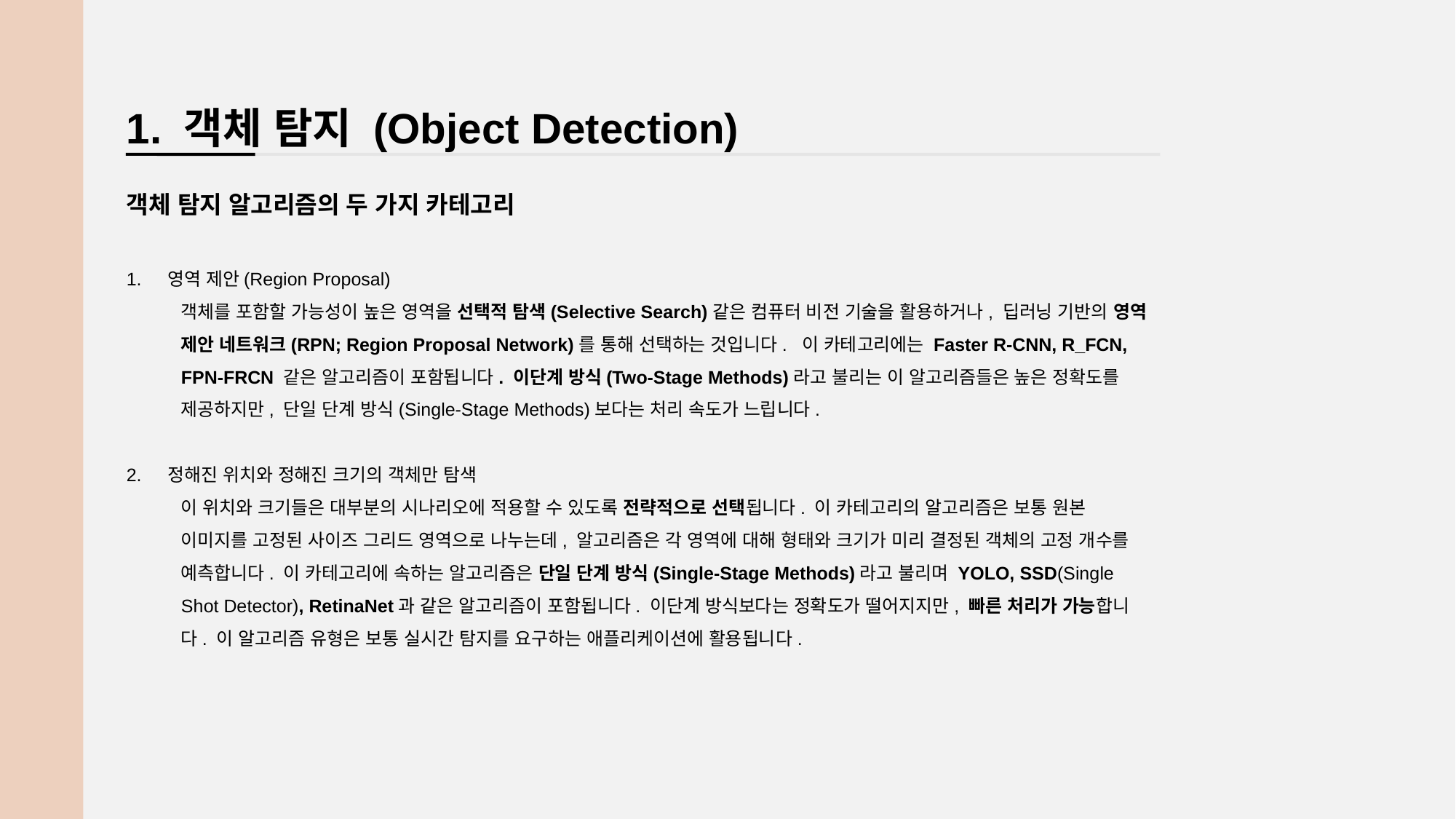

1. 객체 탐지 (Object Detection)

객체 탐지 알고리즘의 두 가지 카테고리

영역 제안(Region Proposal)
객체를 포함할 가능성이 높은 영역을 선택적 탐색(Selective Search)같은 컴퓨터 비전 기술을 활용하거나, 딥러닝 기반의 영역 제안 네트워크(RPN; Region Proposal Network)를 통해 선택하는 것입니다.  이 카테고리에는 Faster R-CNN, R_FCN, FPN-FRCN 같은 알고리즘이 포함됩니다. 이단계 방식(Two-Stage Methods)라고 불리는 이 알고리즘들은 높은 정확도를 제공하지만, 단일 단계 방식(Single-Stage Methods)보다는 처리 속도가 느립니다.

정해진 위치와 정해진 크기의 객체만 탐색
이 위치와 크기들은 대부분의 시나리오에 적용할 수 있도록 전략적으로 선택됩니다. 이 카테고리의 알고리즘은 보통 원본 이미지를 고정된 사이즈 그리드 영역으로 나누는데, 알고리즘은 각 영역에 대해 형태와 크기가 미리 결정된 객체의 고정 개수를 예측합니다. 이 카테고리에 속하는 알고리즘은 단일 단계 방식(Single-Stage Methods)라고 불리며 YOLO, SSD(Single Shot Detector), RetinaNet과 같은 알고리즘이 포함됩니다. 이단계 방식보다는 정확도가 떨어지지만, 빠른 처리가 가능합니다. 이 알고리즘 유형은 보통 실시간 탐지를 요구하는 애플리케이션에 활용됩니다.